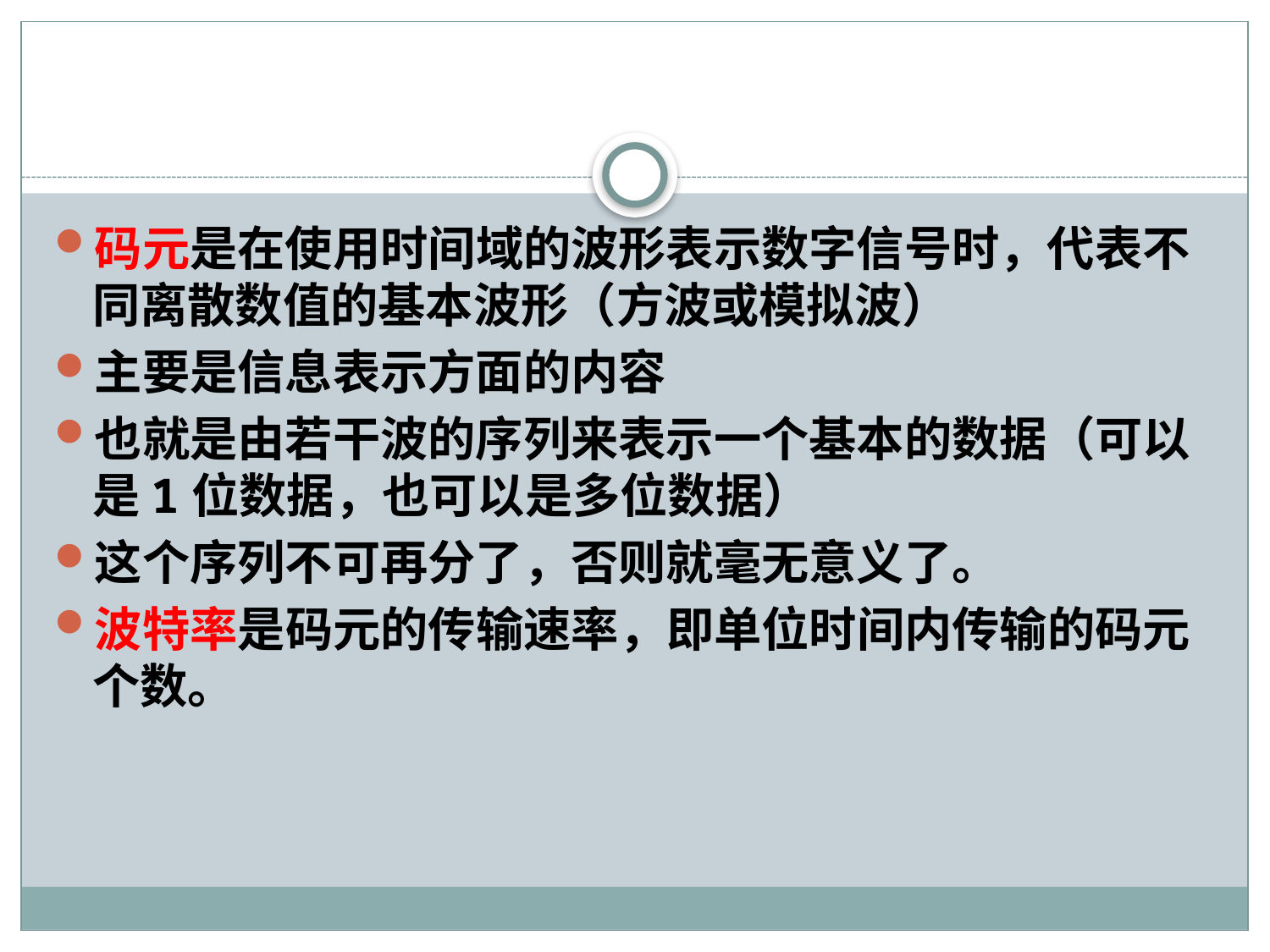

#
码元是在使用时间域的波形表示数字信号时，代表不同离散数值的基本波形（方波或模拟波）
主要是信息表示方面的内容
也就是由若干波的序列来表示一个基本的数据（可以是1位数据，也可以是多位数据）
这个序列不可再分了，否则就毫无意义了。
波特率是码元的传输速率，即单位时间内传输的码元个数。